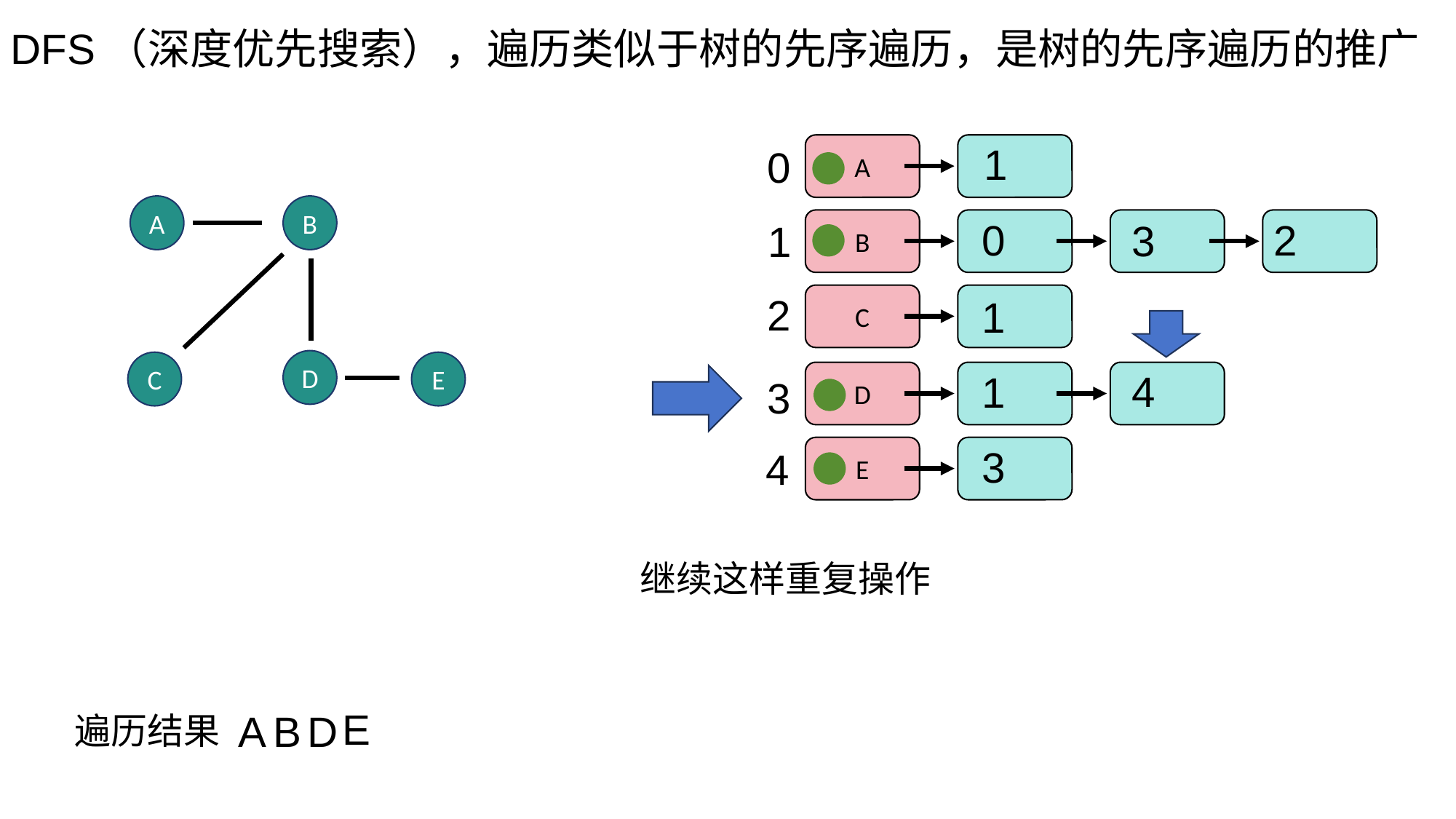

DFS（深度优先搜索），遍历类似于树的先序遍历，是树的先序遍历的推广
1
0
A

A
B
0
2
3
1
B

2
C

1

D
C
E

4
1
D

3

3
4
E

继续这样重复操作
E
A
B
D
遍历结果